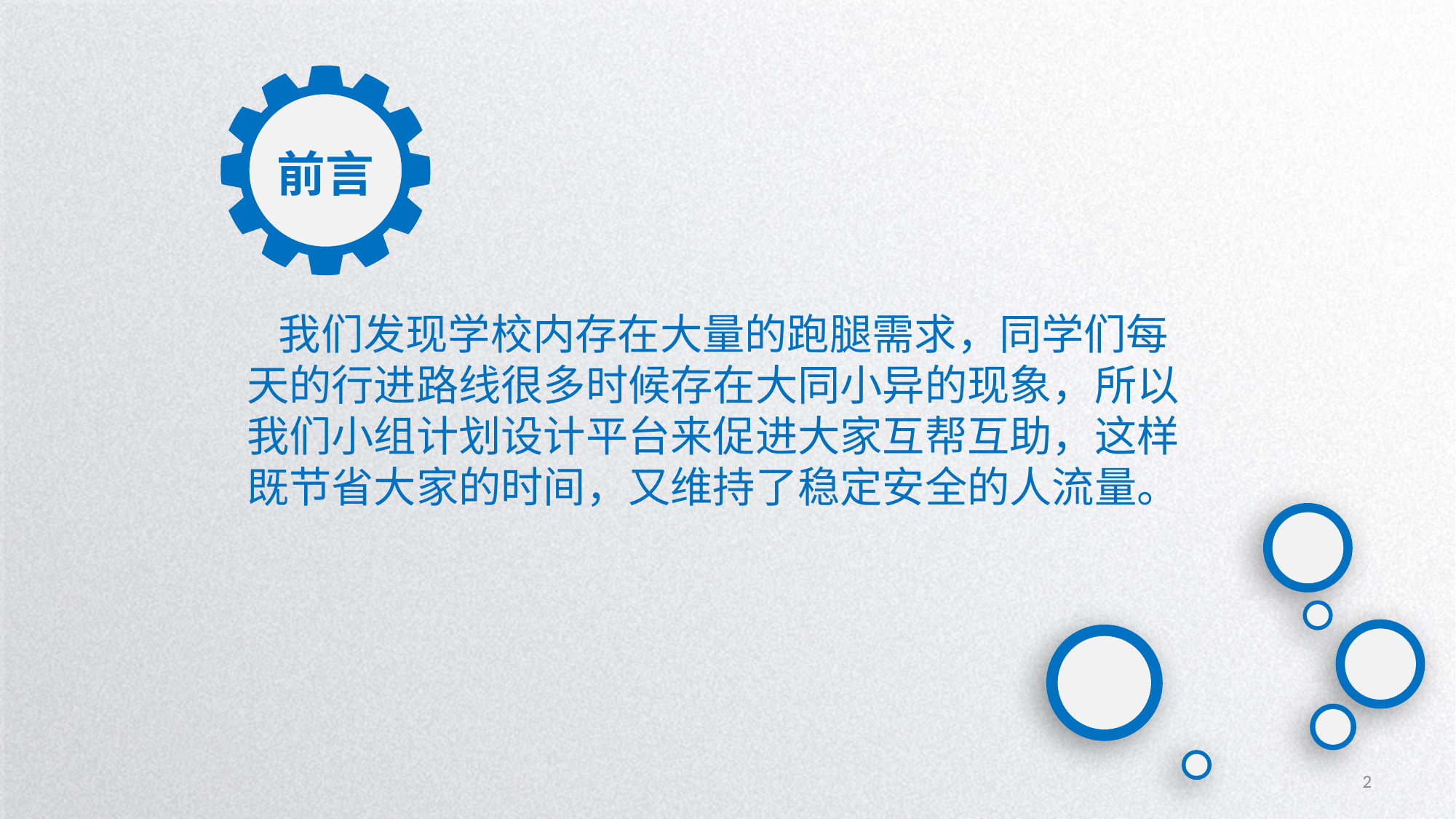

前言
我们发现学校内存在大量的跑腿需求，同学们每天的行进路线很多时候存在大同小异的现象，所以我们小组计划设计平台来促进大家互帮互助，这样既节省大家的时间，又维持了稳定安全的人流量。

2